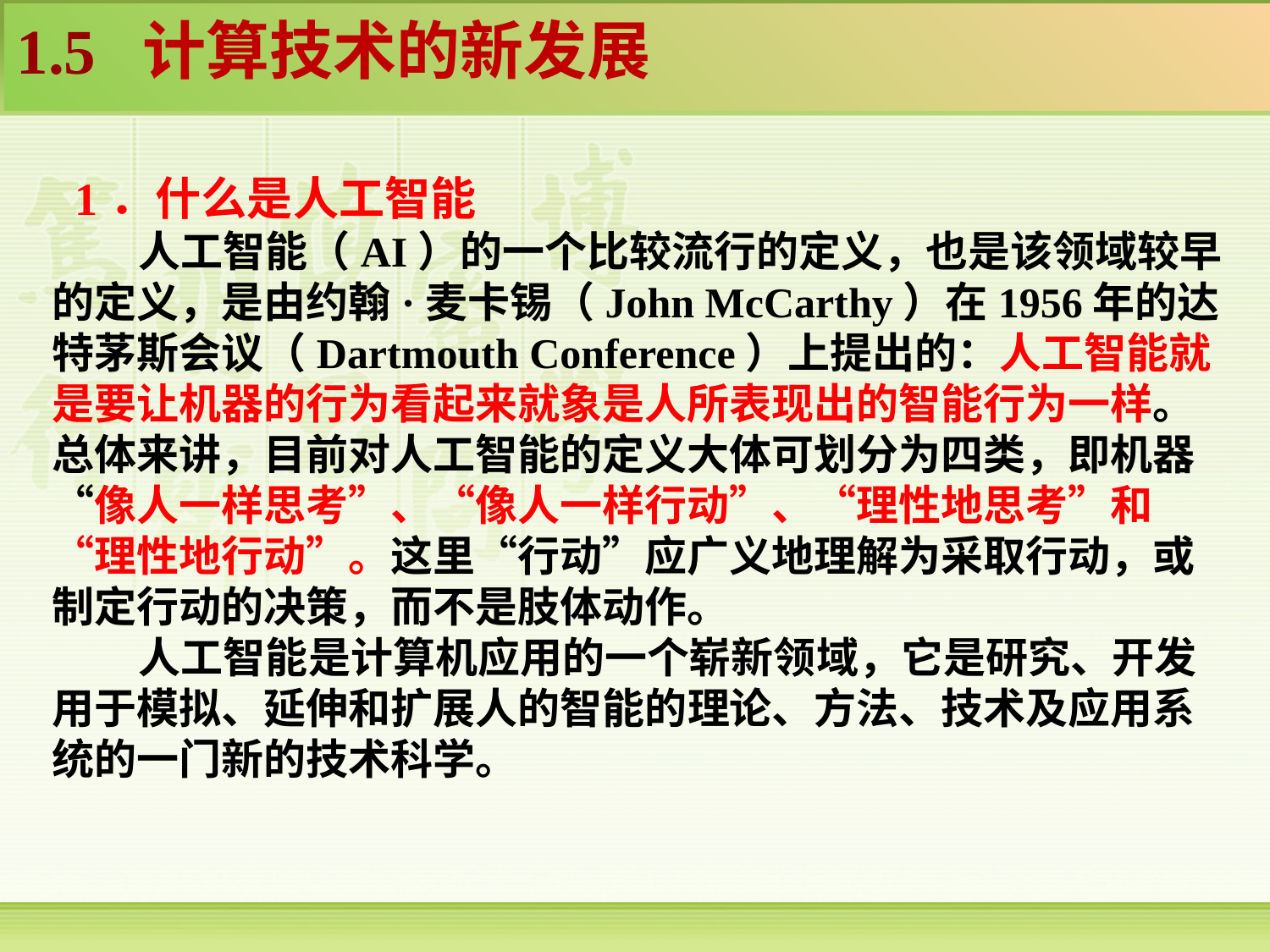

1.5  计算技术的新发展
  1．什么是人工智能
        人工智能（AI）的一个比较流行的定义，也是该领域较早的定义，是由约翰·麦卡锡（John McCarthy）在1956年的达特茅斯会议（Dartmouth Conference）上提出的：人工智能就是要让机器的行为看起来就象是人所表现出的智能行为一样。总体来讲，目前对人工智能的定义大体可划分为四类，即机器“像人一样思考”、“像人一样行动”、“理性地思考”和“理性地行动”。这里“行动”应广义地理解为采取行动，或制定行动的决策，而不是肢体动作。
        人工智能是计算机应用的一个崭新领域，它是研究、开发用于模拟、延伸和扩展人的智能的理论、方法、技术及应用系统的一门新的技术科学。

100